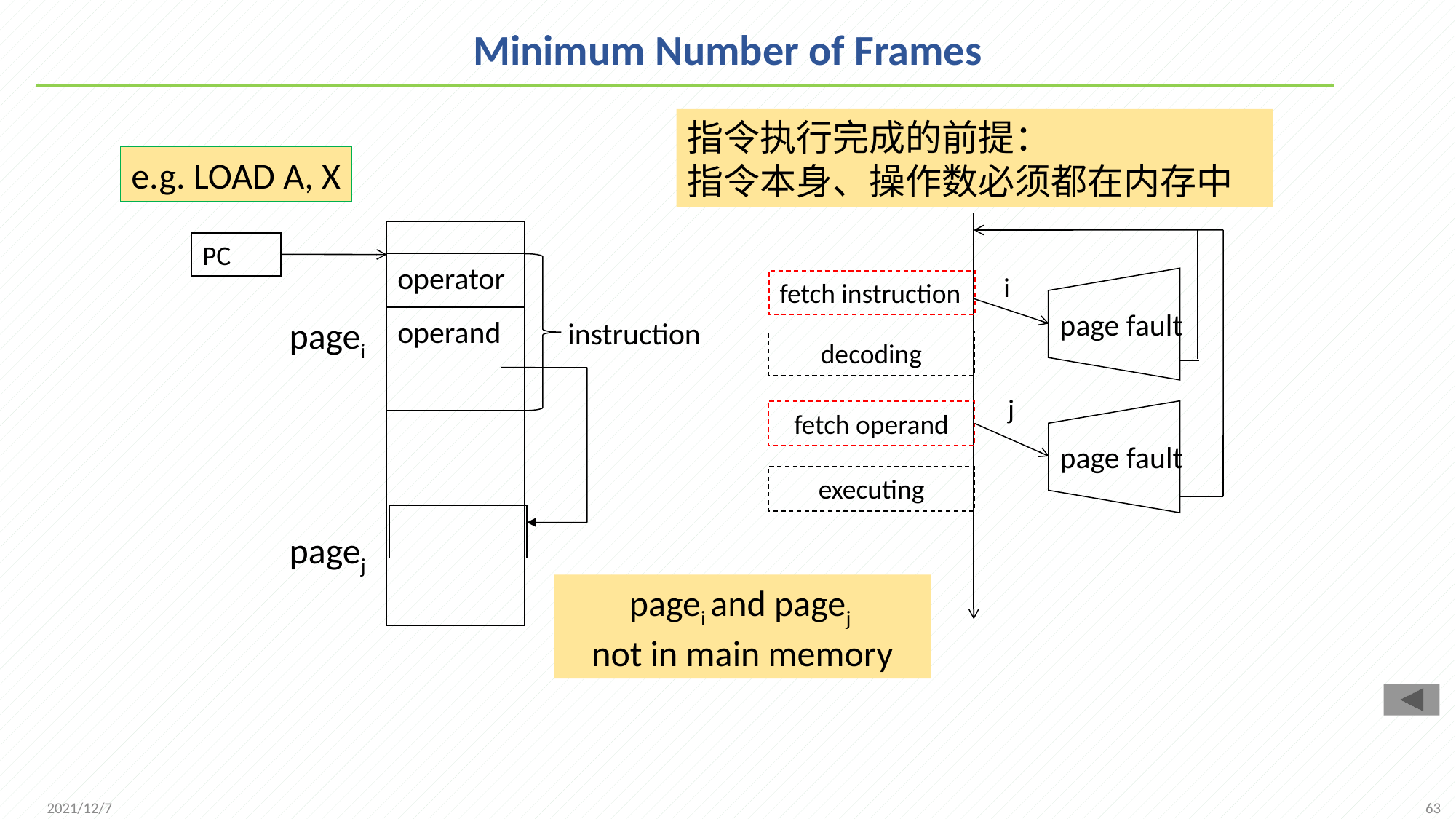

# Minimum Number of Frames
指令执行完成的前提：
指令本身、操作数必须都在内存中
e.g. LOAD A, X

PC
operator

i
fetch instruction
page fault
pagei
operand
instruction
decoding

j

fetch operand

page fault
executing

pagej

pagei and pagej
not in main memory

63
2021/12/7